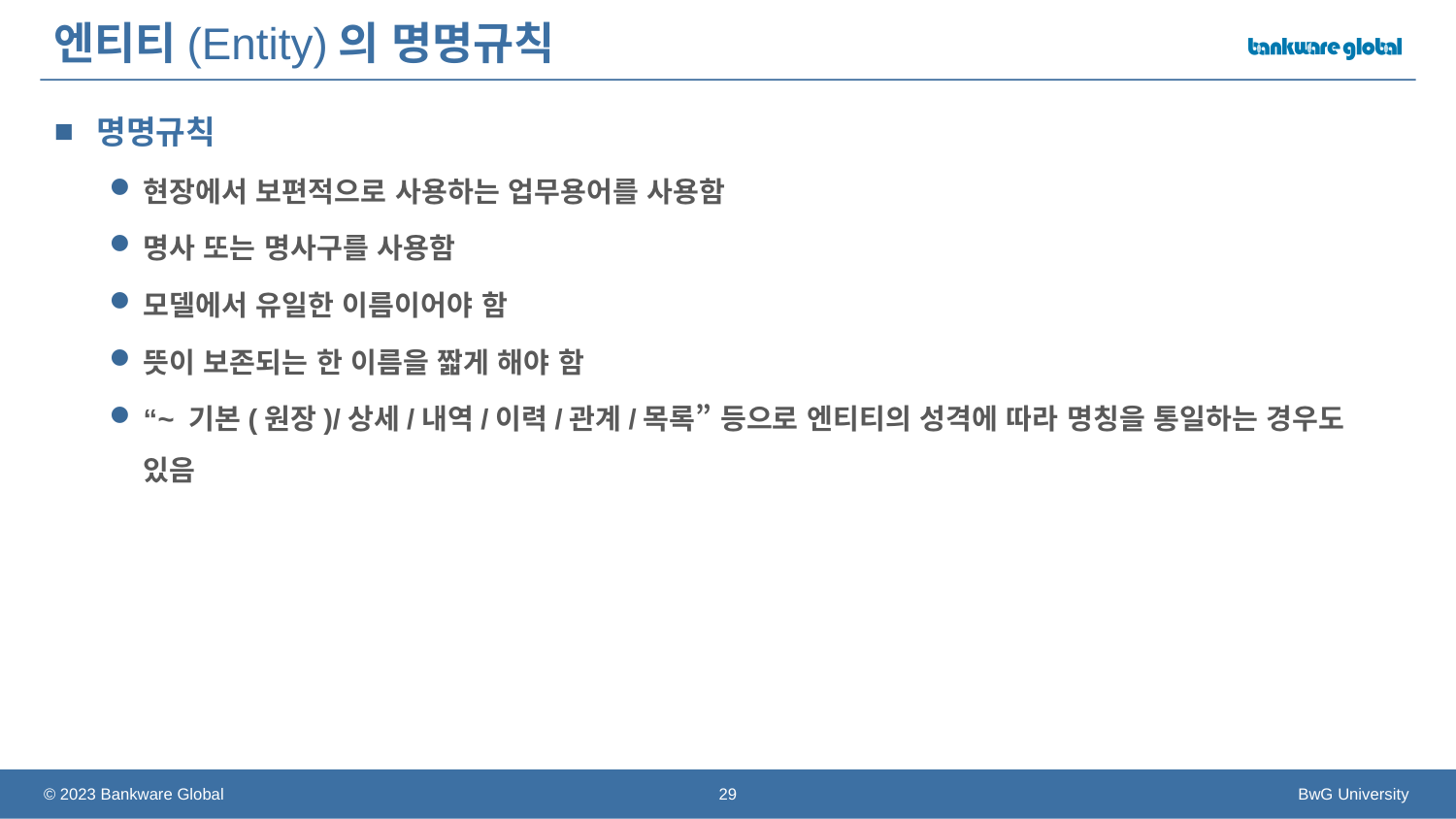

# 엔티티(Entity)의 명명규칙
명명규칙
현장에서 보편적으로 사용하는 업무용어를 사용함
명사 또는 명사구를 사용함
모델에서 유일한 이름이어야 함
뜻이 보존되는 한 이름을 짧게 해야 함
“~ 기본(원장)/상세/내역/이력/관계/목록” 등으로 엔티티의 성격에 따라 명칭을 통일하는 경우도 있음

29